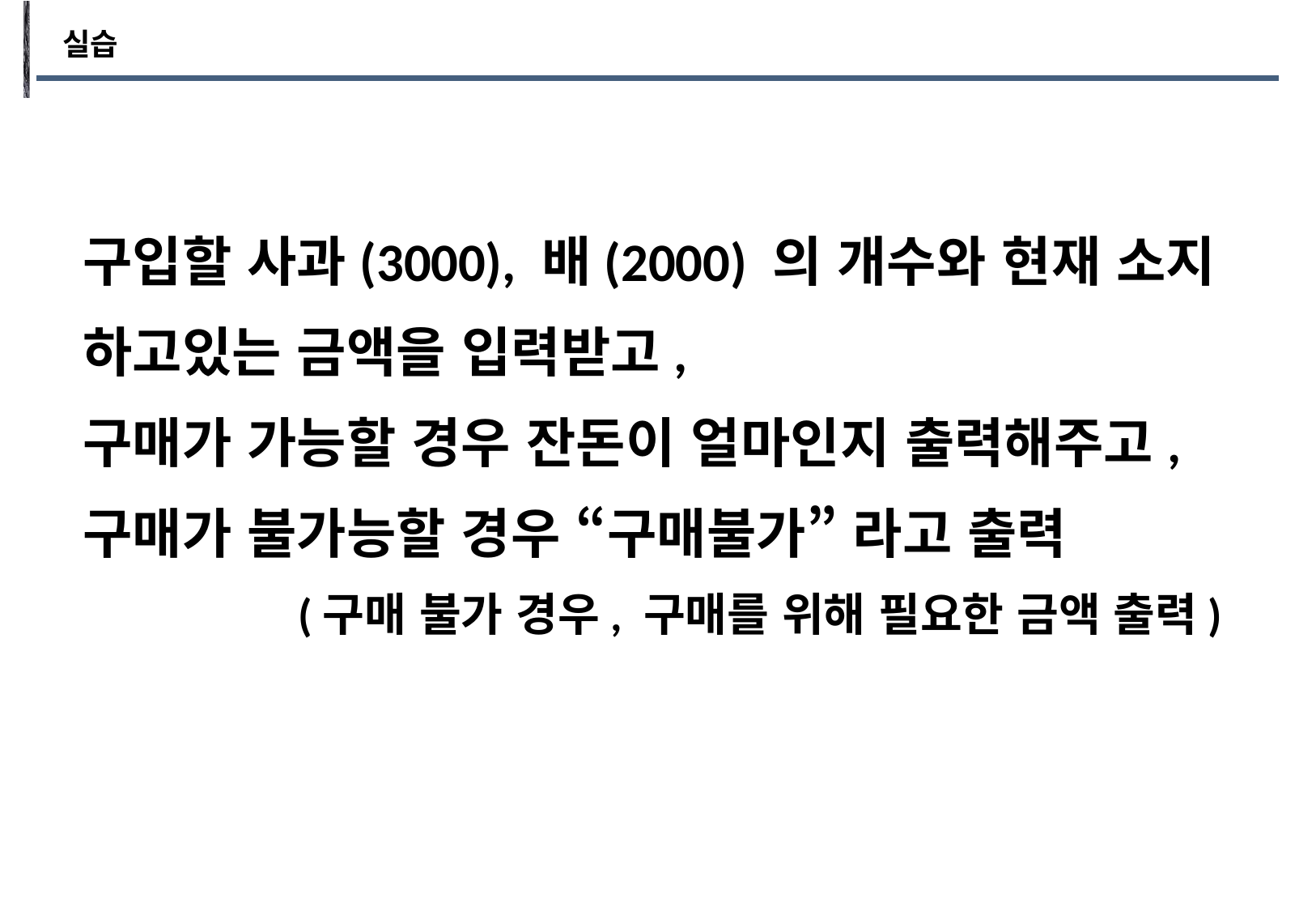

실습

구입할 사과(3000), 배(2000) 의 개수와 현재 소지
하고있는 금액을 입력받고,
구매가 가능할 경우 잔돈이 얼마인지 출력해주고,
구매가 불가능할 경우 “구매불가” 라고 출력
(구매 불가 경우, 구매를 위해 필요한 금액 출력)